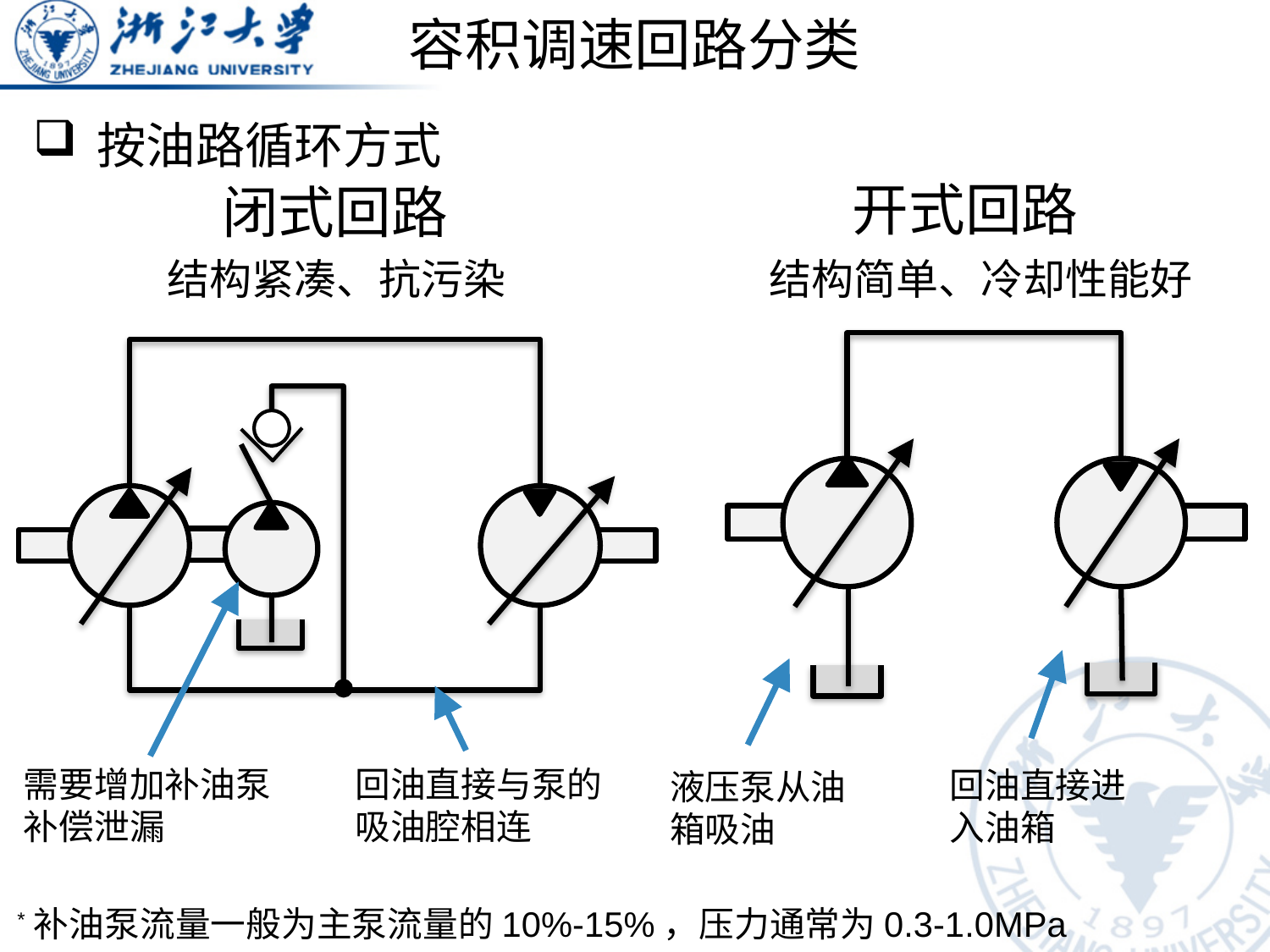

# 容积调速回路分类
按油路循环方式
开式回路
闭式回路
结构紧凑、抗污染
结构简单、冷却性能好

需要增加补油泵补偿泄漏
回油直接与泵的吸油腔相连
回油直接进入油箱
液压泵从油箱吸油
*补油泵流量一般为主泵流量的10%-15%，压力通常为0.3-1.0MPa